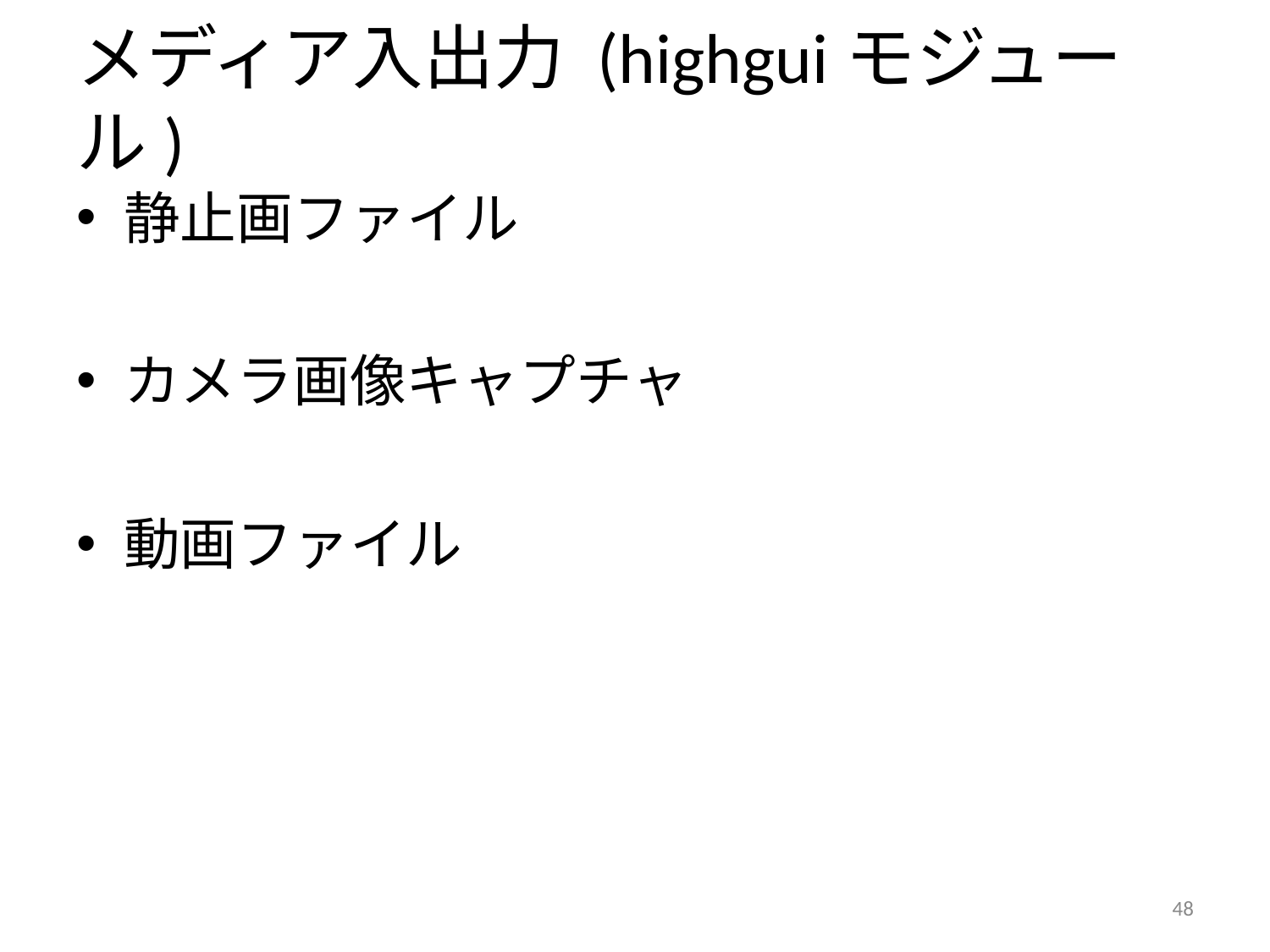

# メディア入出力 (highguiモジュール)
静止画ファイル

カメラ画像キャプチャ

動画ファイル
48